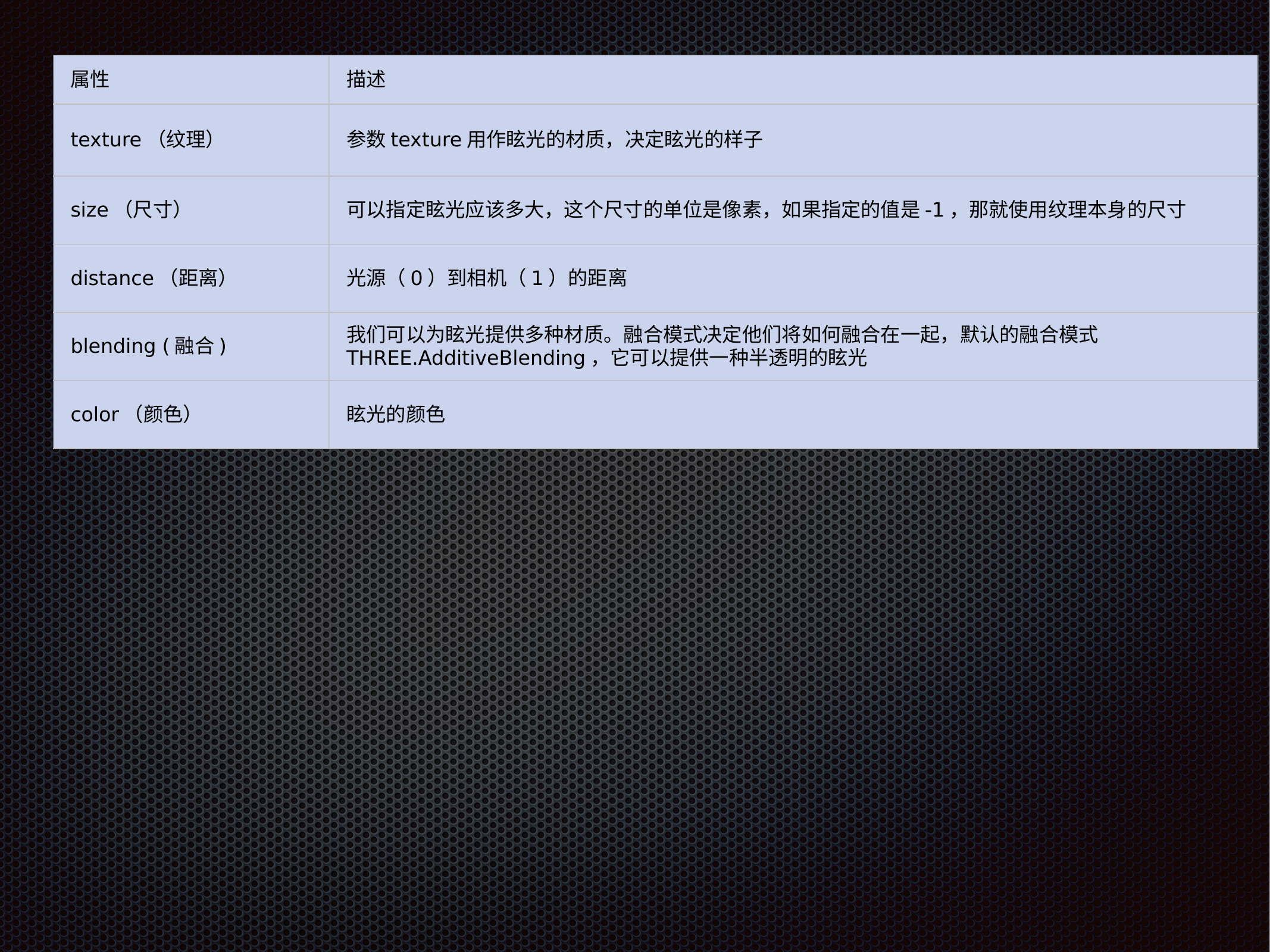

| 属性 | 描述 |
| --- | --- |
| texture（纹理） | 参数texture用作眩光的材质，决定眩光的样子 |
| size（尺寸） | 可以指定眩光应该多大，这个尺寸的单位是像素，如果指定的值是-1，那就使用纹理本身的尺寸 |
| distance（距离） | 光源（0）到相机（1）的距离 |
| blending (融合) | 我们可以为眩光提供多种材质。融合模式决定他们将如何融合在一起，默认的融合模式THREE.AdditiveBlending，它可以提供一种半透明的眩光 |
| color（颜色） | 眩光的颜色 |